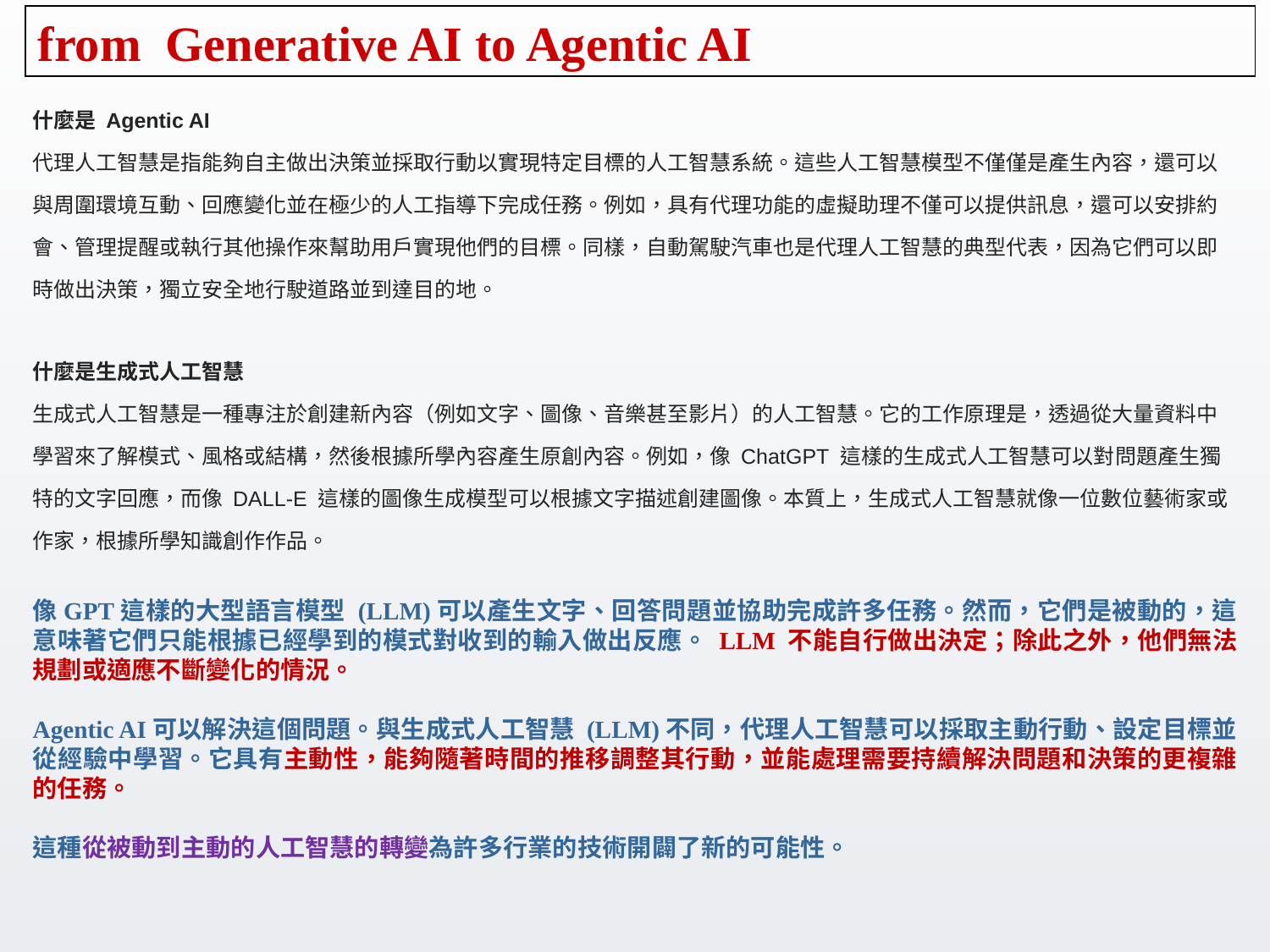

# from  Generative AI to Agentic AI
什麼是 Agentic AI
代理人工智慧是指能夠自主做出決策並採取行動以實現特定目標的人工智慧系統。這些人工智慧模型不僅僅是產生內容，還可以與周圍環境互動、回應變化並在極少的人工指導下完成任務。例如，具有代理功能的虛擬助理不僅可以提供訊息，還可以安排約會、管理提醒或執行其他操作來幫助用戶實現他們的目標。同樣，自動駕駛汽車也是代理人工智慧的典型代表，因為它們可以即時做出決策，獨立安全地行駛道路並到達目的地。

什麼是生成式人工智慧
生成式人工智慧是一種專注於創建新內容（例如文字、圖像、音樂甚至影片）的人工智慧。它的工作原理是，透過從大量資料中學習來了解模式、風格或結構，然後根據所學內容產生原創內容。例如，像 ChatGPT 這樣的生成式人工智慧可以對問題產生獨特的文字回應，而像 DALL-E 這樣的圖像生成模型可以根據文字描述創建圖像。本質上，生成式人工智慧就像一位數位藝術家或作家，根據所學知識創作作品。

像GPT這樣的大型語言模型 (LLM)可以產生文字、回答問題並協助完成許多任務。然而，它們是被動的，這意味著它們只能根據已經學到的模式對收到的輸入做出反應。 LLM 不能自行做出決定；除此之外，他們無法規劃或適應不斷變化的情況。

Agentic AI可以解決這個問題。與生成式人工智慧 (LLM)不同，代理人工智慧可以採取主動行動、設定目標並從經驗中學習。它具有主動性，能夠隨著時間的推移調整其行動，並能處理需要持續解決問題和決策的更複雜的任務。

這種從被動到主動的人工智慧的轉變為許多行業的技術開闢了新的可能性。